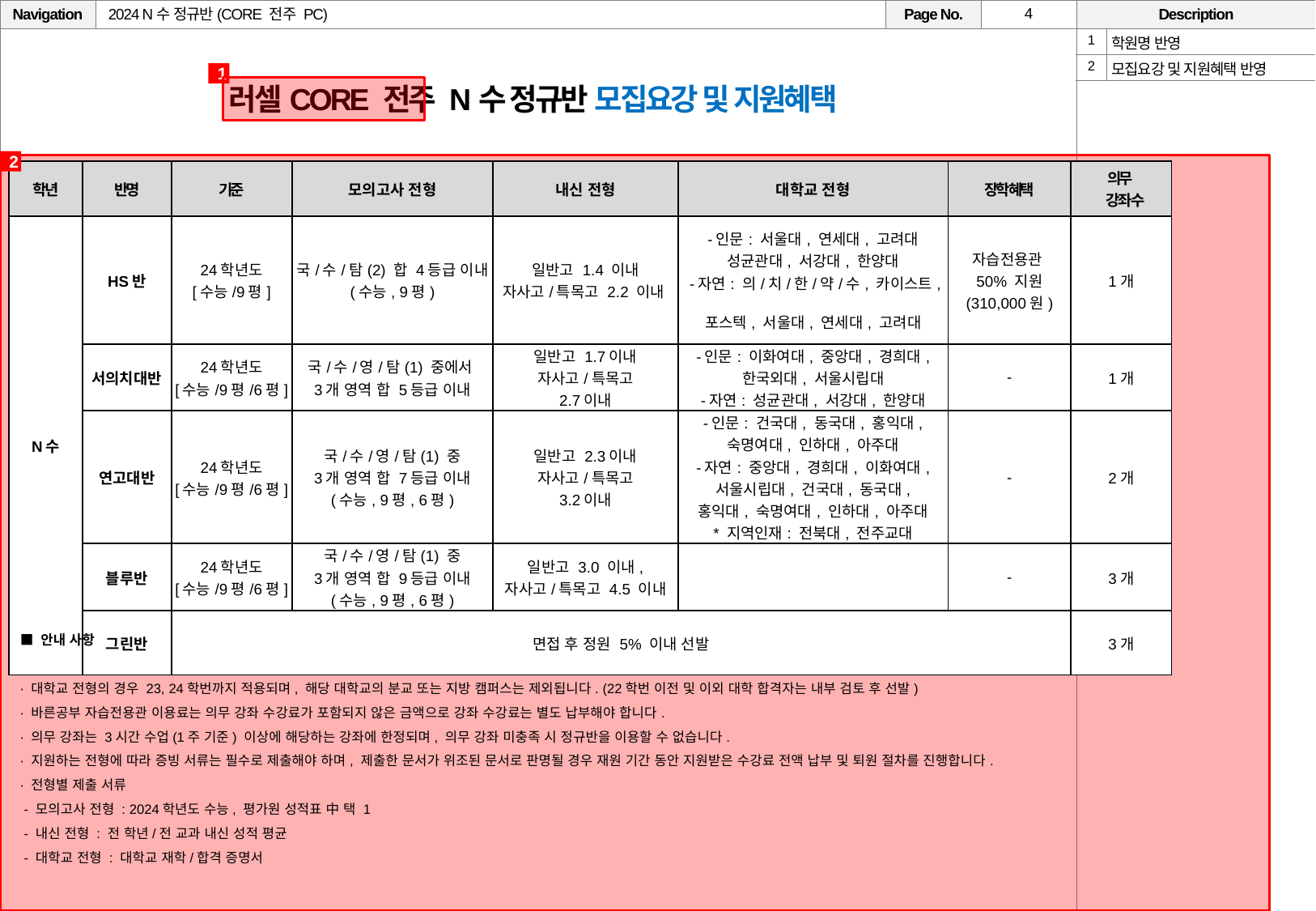

# 2024 N수 정규반(CORE 전주 PC)
| 1 | 학원명 반영 |
| --- | --- |
| 2 | 모집요강 및 지원혜택 반영 |
1
러셀CORE 전주 N수 정규반 모집요강 및 지원혜택

2

| 학년 | 반명 | 기준 | 모의고사 전형 | 내신 전형 | 대학교 전형 | 장학 혜택 | 의무 강좌 수 |
| --- | --- | --- | --- | --- | --- | --- | --- |
| N수 | HS반 | 24학년도 [수능/9평] | 국/수/탐(2) 합 4등급 이내 (수능, 9평) | 일반고 1.4 이내 자사고/특목고 2.2 이내 | -인문: 서울대, 연세대, 고려대 성균관대, 서강대, 한양대 -자연: 의/치/한/약/수, 카이스트, 포스텍, 서울대, 연세대, 고려대 | 자습전용관 50% 지원 (310,000원) | 1개 |
|  | 서의치대반 | 24학년도 [수능/9평/6평] | 국/수/영/탐(1) 중에서 3개 영역 합 5등급 이내 | 일반고 1.7이내 자사고/특목고 2.7이내 | -인문: 이화여대, 중앙대, 경희대, 한국외대, 서울시립대 -자연: 성균관대, 서강대, 한양대 | - | 1개 |
|  | 연고대반 | 24학년도 [수능/9평/6평] | 국/수/영/탐(1) 중 3개 영역 합 7등급 이내 (수능, 9평, 6평) | 일반고 2.3이내 자사고/특목고 3.2이내 | -인문: 건국대, 동국대, 홍익대, 숙명여대, 인하대, 아주대 -자연: 중앙대, 경희대, 이화여대, 서울시립대, 건국대, 동국대, 홍익대, 숙명여대, 인하대, 아주대 \* 지역인재: 전북대, 전주교대 | - | 2개 |
|  | 블루반 | 24학년도 [수능/9평/6평] | 국/수/영/탐(1) 중 3개 영역 합 9등급 이내 (수능, 9평, 6평) | 일반고 3.0 이내, 자사고/특목고 4.5 이내 |  | - | 3개 |
|  | 그린반 | 면접 후 정원 5% 이내 선발 |  |  |  |  | 3개 |
■ 안내 사항

∙ 대학교 전형의 경우 23, 24학번까지 적용되며, 해당 대학교의 분교 또는 지방 캠퍼스는 제외됩니다. (22학번 이전 및 이외 대학 합격자는 내부 검토 후 선발)
∙ 바른공부 자습전용관 이용료는 의무 강좌 수강료가 포함되지 않은 금액으로 강좌 수강료는 별도 납부해야 합니다.
∙ 의무 강좌는 3시간 수업(1주 기준) 이상에 해당하는 강좌에 한정되며, 의무 강좌 미충족 시 정규반을 이용할 수 없습니다.
∙ 지원하는 전형에 따라 증빙 서류는 필수로 제출해야 하며, 제출한 문서가 위조된 문서로 판명될 경우 재원 기간 동안 지원받은 수강료 전액 납부 및 퇴원 절차를 진행합니다.
∙ 전형별 제출 서류
 - 모의고사 전형 : 2024학년도 수능, 평가원 성적표 中 택 1
 - 내신 전형 : 전 학년/전 교과 내신 성적 평균
 - 대학교 전형 : 대학교 재학/합격 증명서